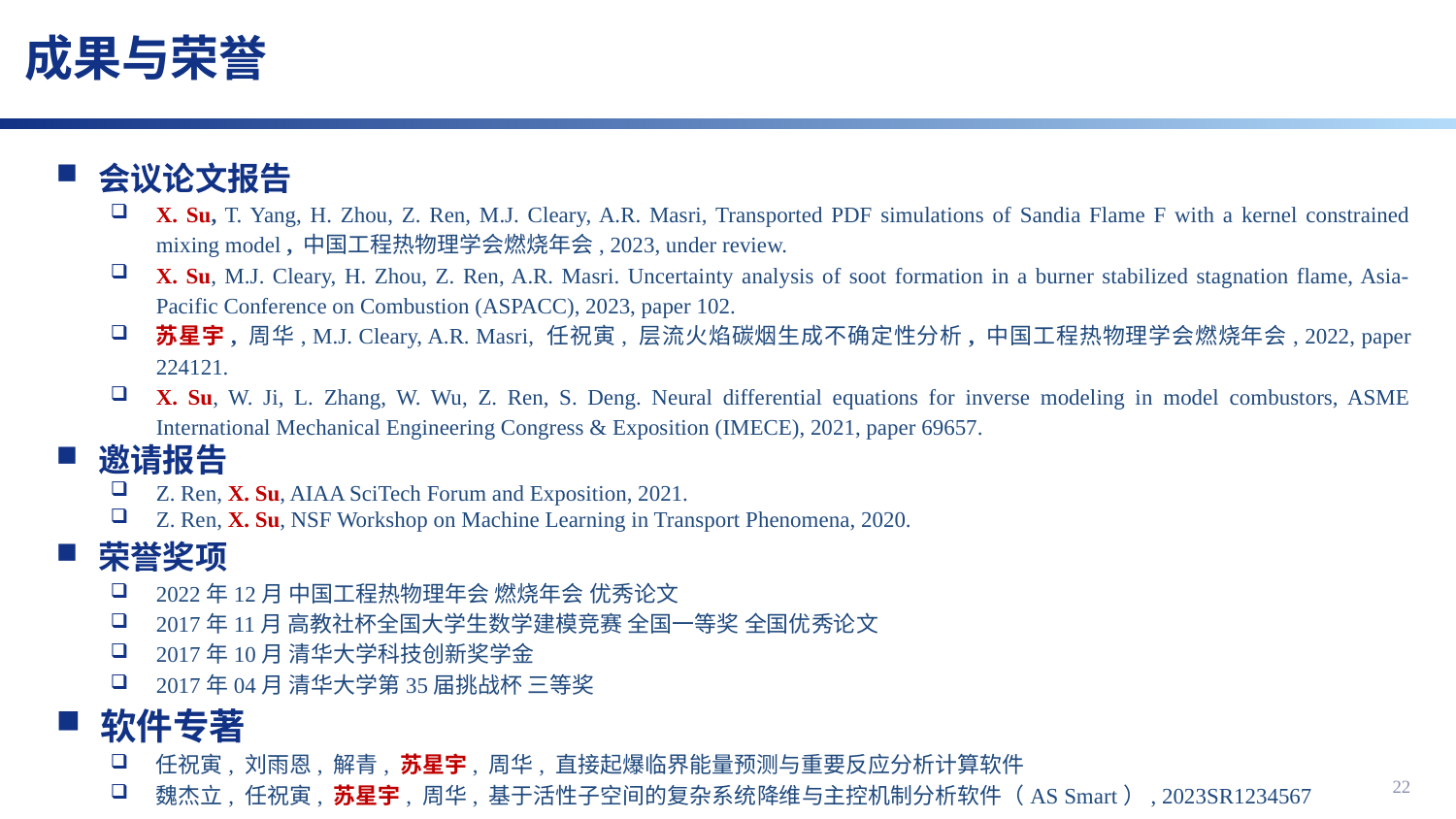

# 成果与荣誉
 会议论文报告
X. Su, T. Yang, H. Zhou, Z. Ren, M.J. Cleary, A.R. Masri, Transported PDF simulations of Sandia Flame F with a kernel constrained mixing model , 中国工程热物理学会燃烧年会, 2023, under review.
X. Su, M.J. Cleary, H. Zhou, Z. Ren, A.R. Masri. Uncertainty analysis of soot formation in a burner stabilized stagnation flame, Asia-Pacific Conference on Combustion (ASPACC), 2023, paper 102.
苏星宇, 周华, M.J. Cleary, A.R. Masri, 任祝寅, 层流火焰碳烟生成不确定性分析, 中国工程热物理学会燃烧年会, 2022, paper 224121.
X. Su, W. Ji, L. Zhang, W. Wu, Z. Ren, S. Deng. Neural differential equations for inverse modeling in model combustors, ASME International Mechanical Engineering Congress & Exposition (IMECE), 2021, paper 69657.
 邀请报告
Z. Ren, X. Su, AIAA SciTech Forum and Exposition, 2021.
Z. Ren, X. Su, NSF Workshop on Machine Learning in Transport Phenomena, 2020.
 荣誉奖项
2022年12月 中国工程热物理年会 燃烧年会 优秀论文
2017年11月 高教社杯全国大学生数学建模竞赛 全国一等奖 全国优秀论文
2017年10月 清华大学科技创新奖学金
2017年04月 清华大学第35届挑战杯 三等奖
 软件专著
任祝寅, 刘雨恩, 解青, 苏星宇, 周华, 直接起爆临界能量预测与重要反应分析计算软件
魏杰立, 任祝寅, 苏星宇, 周华, 基于活性子空间的复杂系统降维与主控机制分析软件（AS Smart）, 2023SR1234567
22